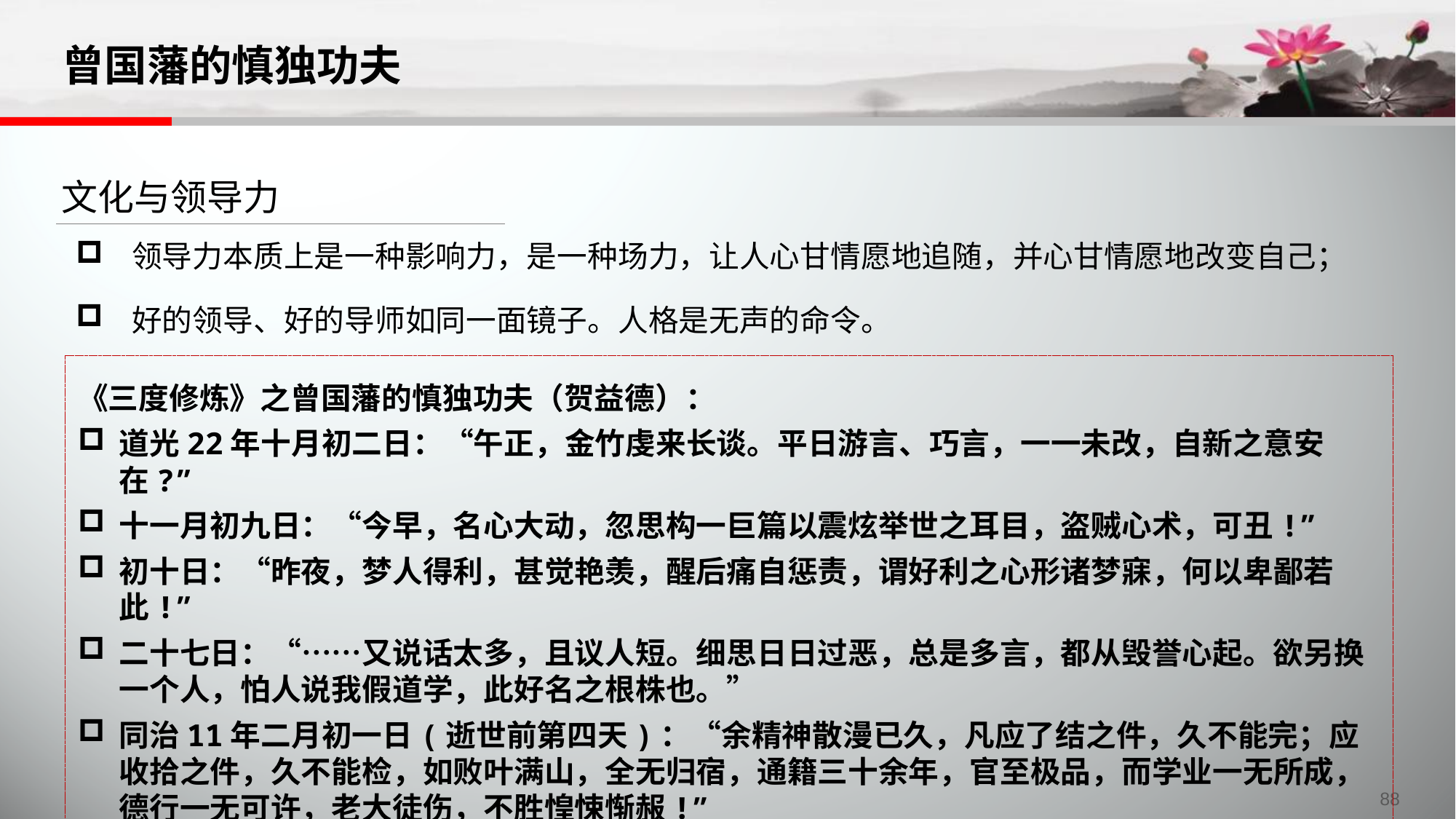

# 曾国藩的慎独功夫
文化与领导力
领导力本质上是一种影响力，是一种场力，让人心甘情愿地追随，并心甘情愿地改变自己；
好的领导、好的导师如同一面镜子。人格是无声的命令。
《三度修炼》之曾国藩的慎独功夫（贺益德）：
道光22年十月初二日：“午正，金竹虔来长谈。平日游言、巧言，一一未改，自新之意安在?”
十一月初九日：“今早，名心大动，忽思构一巨篇以震炫举世之耳目，盗贼心术，可丑!”
初十日：“昨夜，梦人得利，甚觉艳羡，醒后痛自惩责，谓好利之心形诸梦寐，何以卑鄙若此!”
二十七日：“……又说话太多，且议人短。细思日日过恶，总是多言，都从毁誉心起。欲另换一个人，怕人说我假道学，此好名之根株也。”
同治11年二月初一日(逝世前第四天)：“余精神散漫已久，凡应了结之件，久不能完；应收拾之件，久不能检，如败叶满山，全无归宿，通籍三十余年，官至极品，而学业一无所成，德行一无可许，老大徒伤，不胜惶悚惭赧!”
88